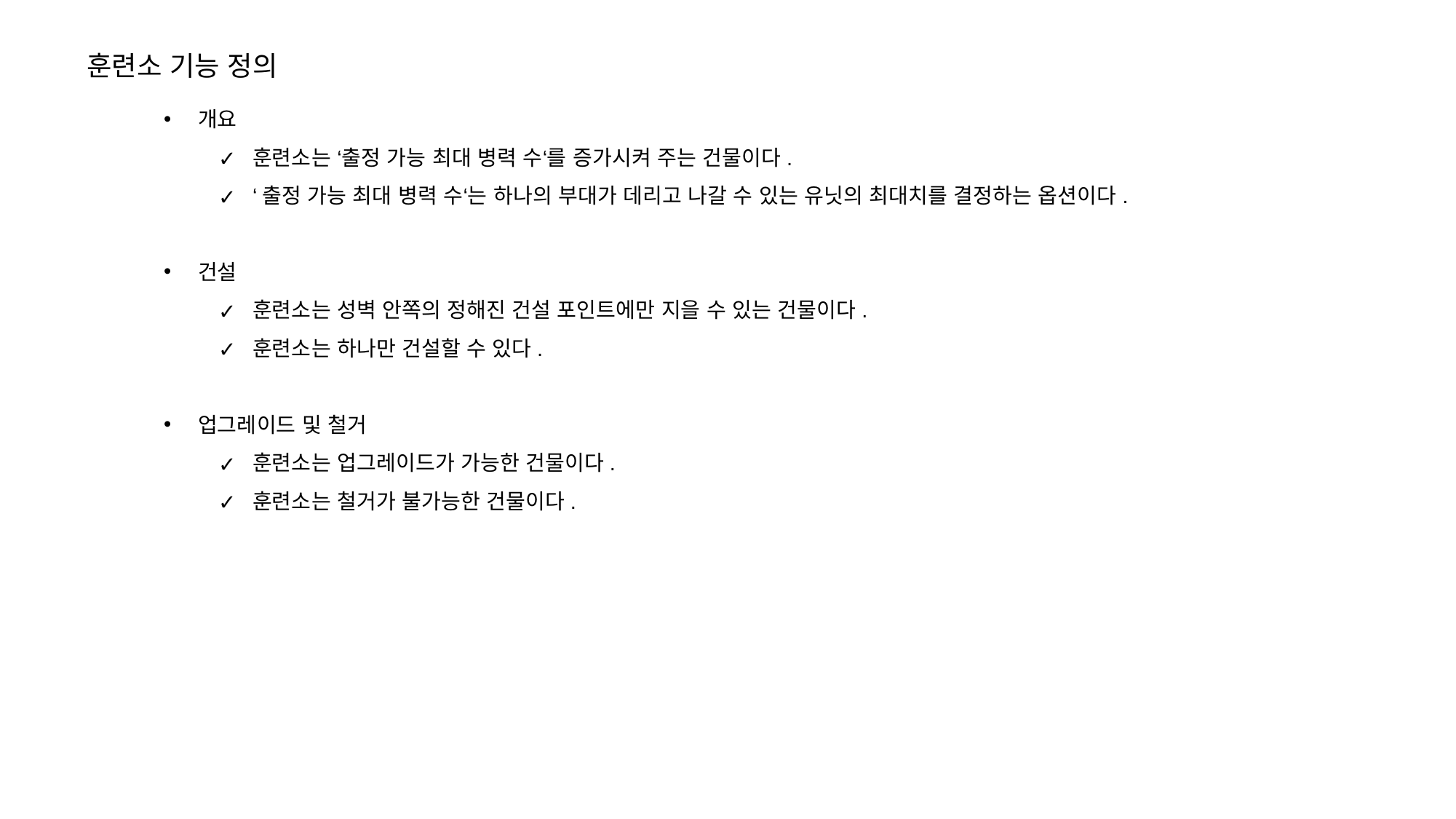

훈련소 기능 정의
개요
훈련소는 ‘출정 가능 최대 병력 수‘를 증가시켜 주는 건물이다.
‘출정 가능 최대 병력 수‘는 하나의 부대가 데리고 나갈 수 있는 유닛의 최대치를 결정하는 옵션이다.

건설
훈련소는 성벽 안쪽의 정해진 건설 포인트에만 지을 수 있는 건물이다.
훈련소는 하나만 건설할 수 있다.

업그레이드 및 철거
훈련소는 업그레이드가 가능한 건물이다.
훈련소는 철거가 불가능한 건물이다.